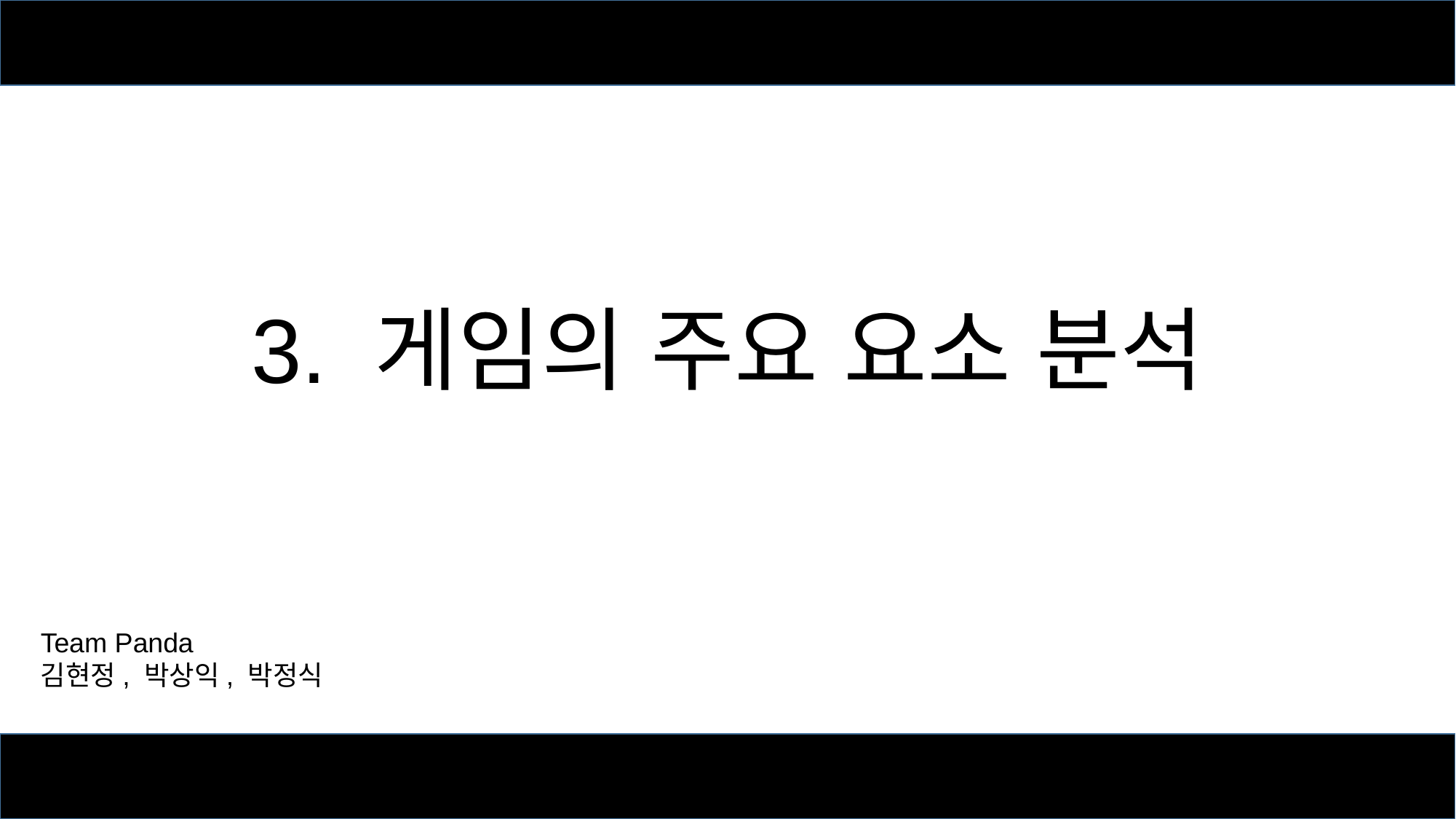

# 3. 게임의 주요 요소 분석
Team Panda
김현정, 박상익, 박정식